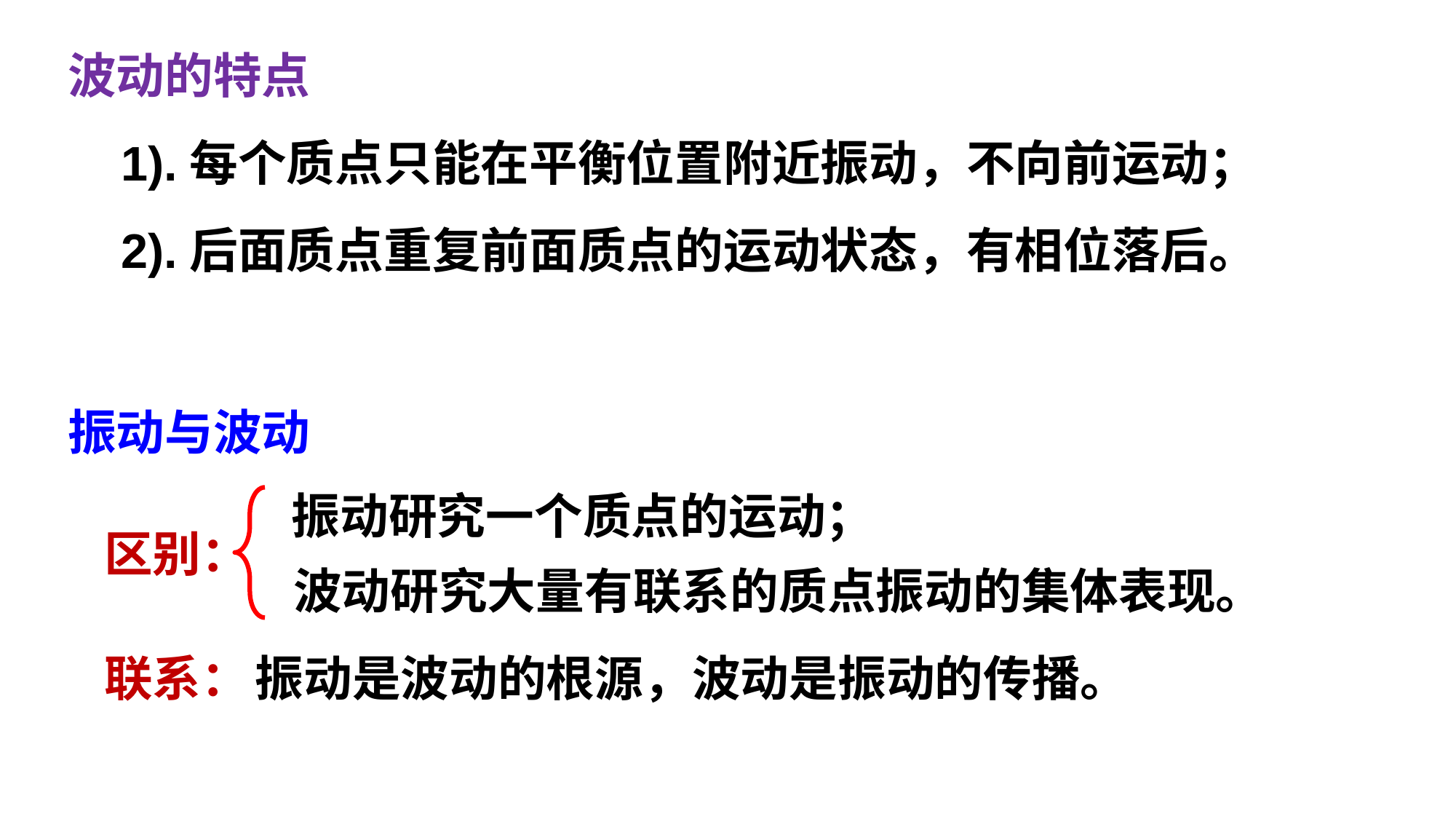

波动的特点
1).每个质点只能在平衡位置附近振动，不向前运动；
2).后面质点重复前面质点的运动状态，有相位落后。
振动与波动
振动研究一个质点的运动；

区别：
波动研究大量有联系的质点振动的集体表现。
联系：
振动是波动的根源，波动是振动的传播。